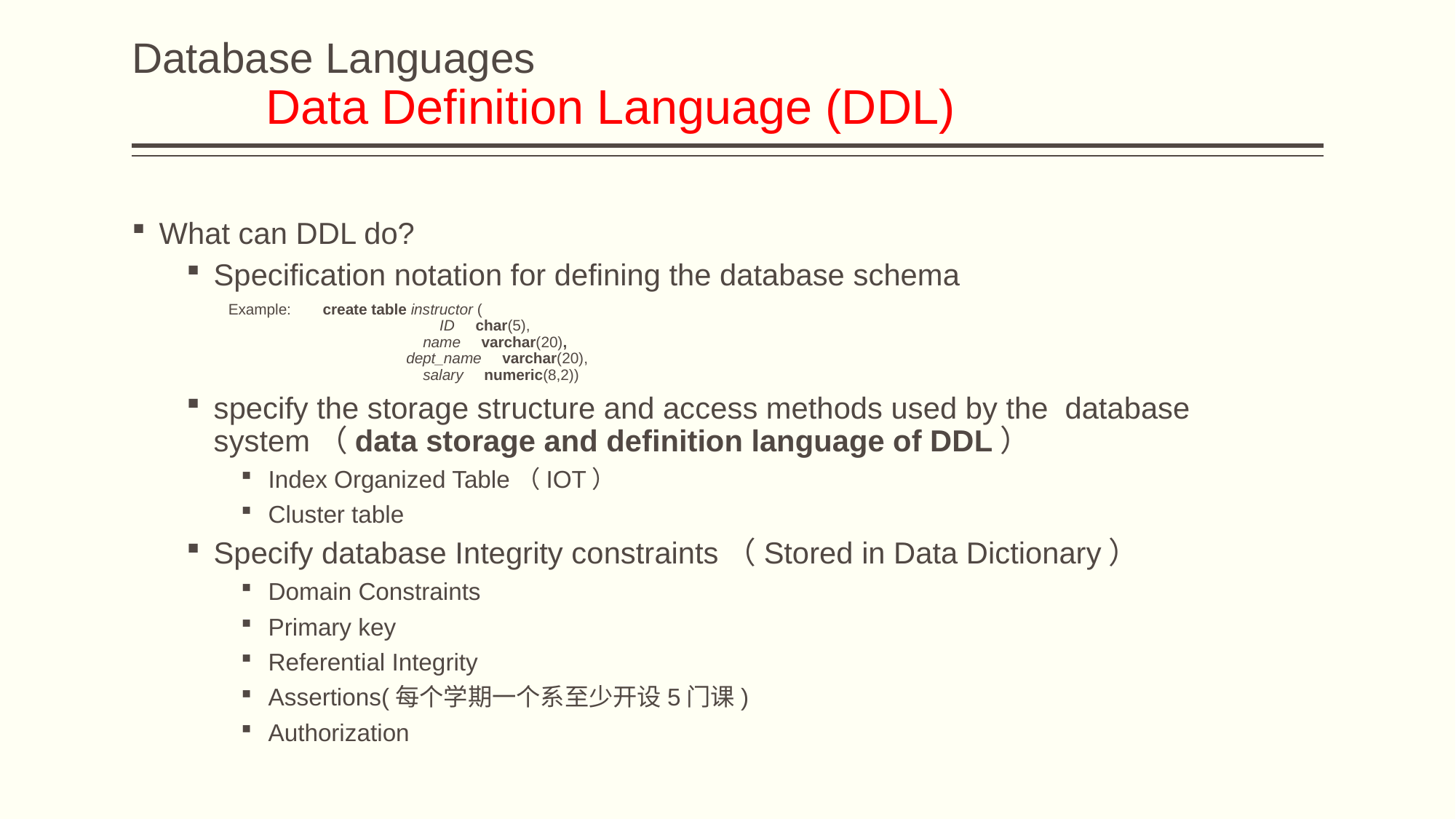

# Database Languages Data Definition Language (DDL)
What can DDL do?
Specification notation for defining the database schema
          Example:	create table instructor (
                                                      ID     char(5),
                                                  name     varchar(20),
                                              dept_name     varchar(20),
                                                  salary     numeric(8,2))
specify the storage structure and access methods used by the  database system（data storage and definition language of DDL）
Index Organized Table（IOT）
Cluster table
Specify database Integrity constraints（Stored in Data Dictionary）
Domain Constraints
Primary key
Referential Integrity
Assertions(每个学期一个系至少开设5门课)
Authorization